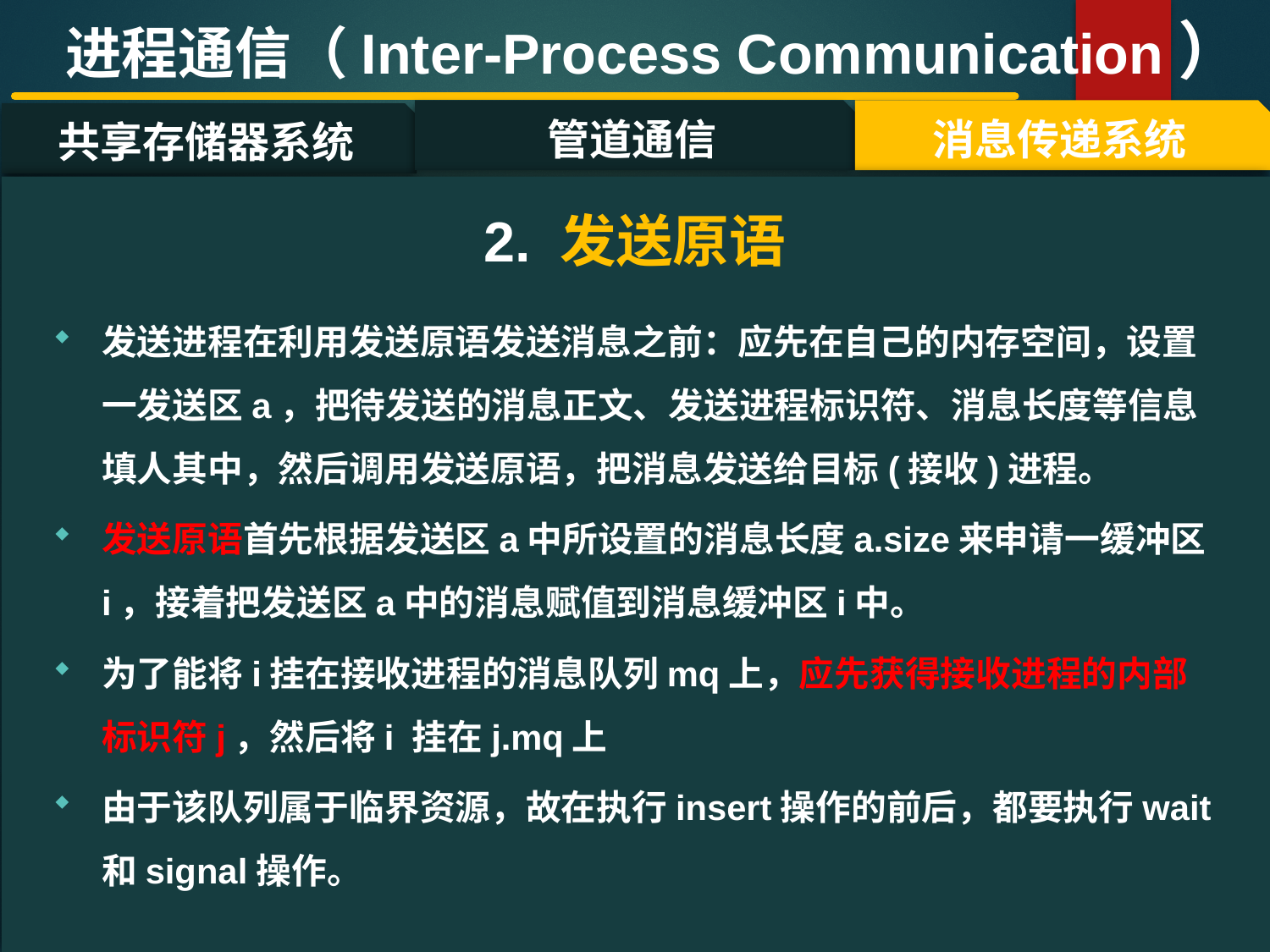

进程通信（Inter-Process Communication）
管道通信
消息传递系统
共享存储器系统
#
2. 发送原语
发送进程在利用发送原语发送消息之前：应先在自己的内存空间，设置一发送区a，把待发送的消息正文、发送进程标识符、消息长度等信息填人其中，然后调用发送原语，把消息发送给目标(接收)进程。
发送原语首先根据发送区a中所设置的消息长度a.size来申请一缓冲区i，接着把发送区a中的消息赋值到消息缓冲区i中。
为了能将i挂在接收进程的消息队列mq上，应先获得接收进程的内部标识符j，然后将i 挂在j.mq上
由于该队列属于临界资源，故在执行insert操作的前后，都要执行wait和signal操作。